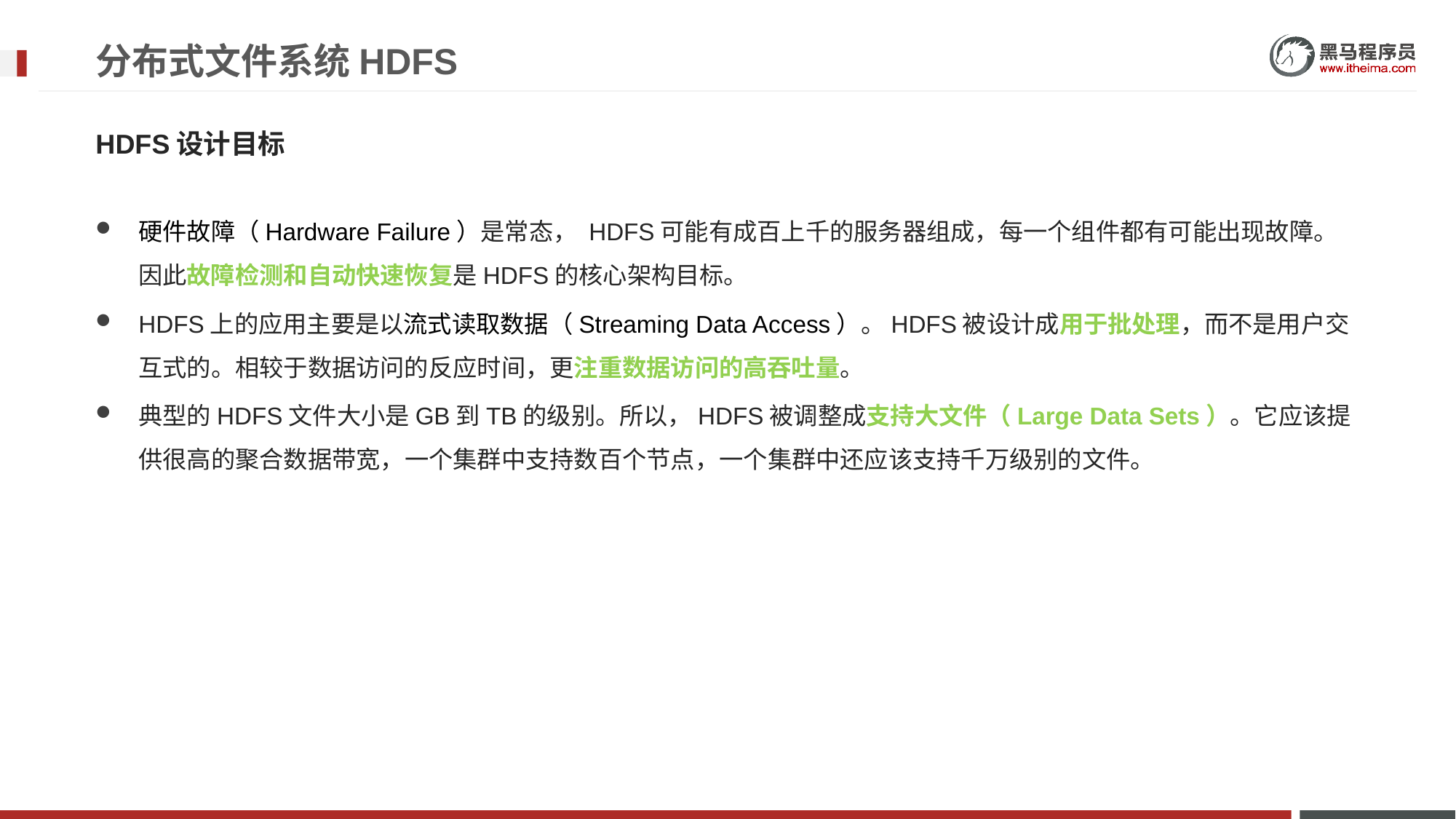

# 分布式文件系统HDFS
HDFS设计目标
硬件故障（Hardware Failure）是常态， HDFS可能有成百上千的服务器组成，每一个组件都有可能出现故障。因此故障检测和自动快速恢复是HDFS的核心架构目标。
HDFS上的应用主要是以流式读取数据（Streaming Data Access）。HDFS被设计成用于批处理，而不是用户交互式的。相较于数据访问的反应时间，更注重数据访问的高吞吐量。
典型的HDFS文件大小是GB到TB的级别。所以，HDFS被调整成支持大文件（Large Data Sets）。它应该提供很高的聚合数据带宽，一个集群中支持数百个节点，一个集群中还应该支持千万级别的文件。